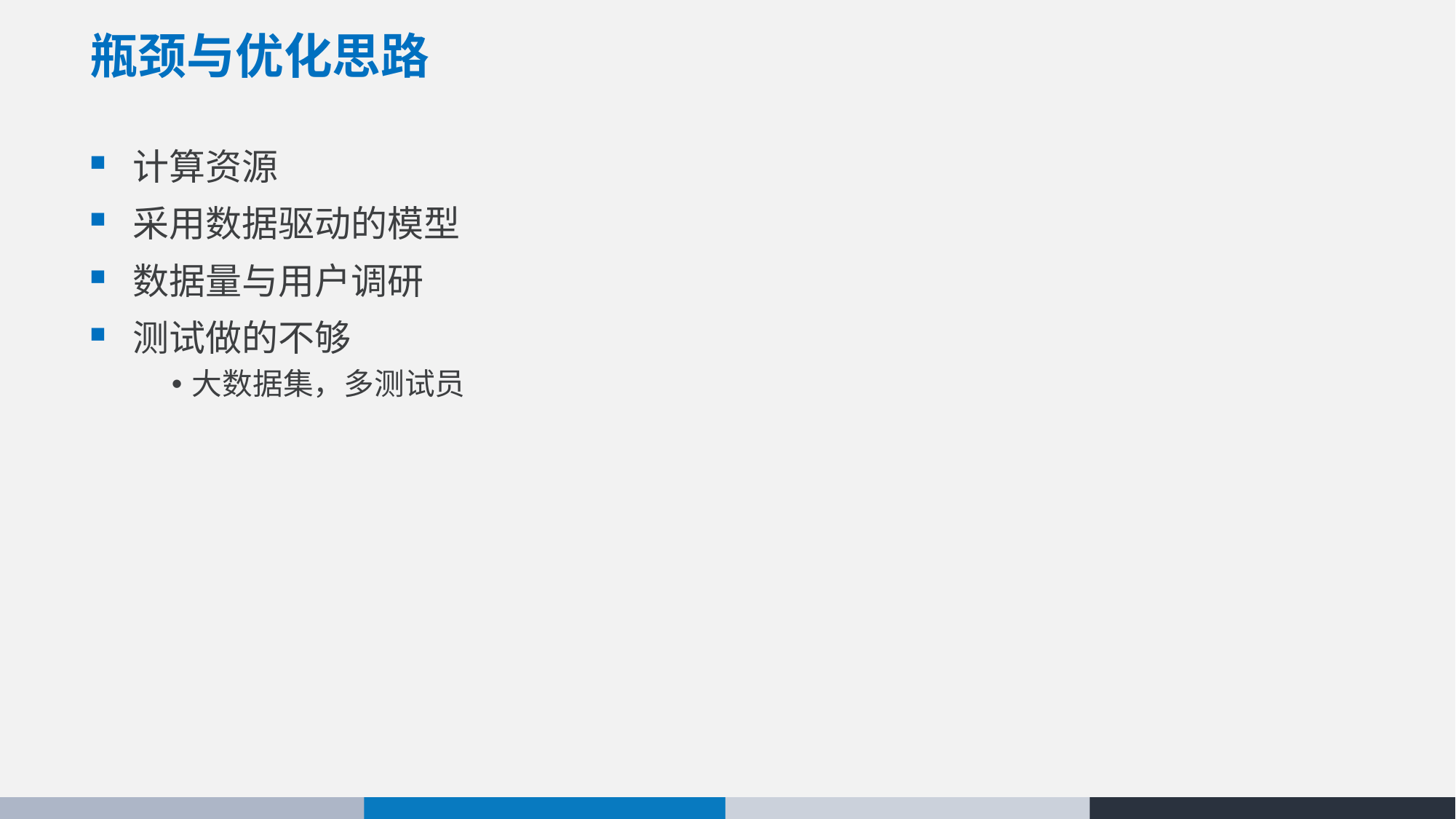

# 瓶颈与优化思路
计算资源
采用数据驱动的模型
数据量与用户调研
测试做的不够
大数据集，多测试员